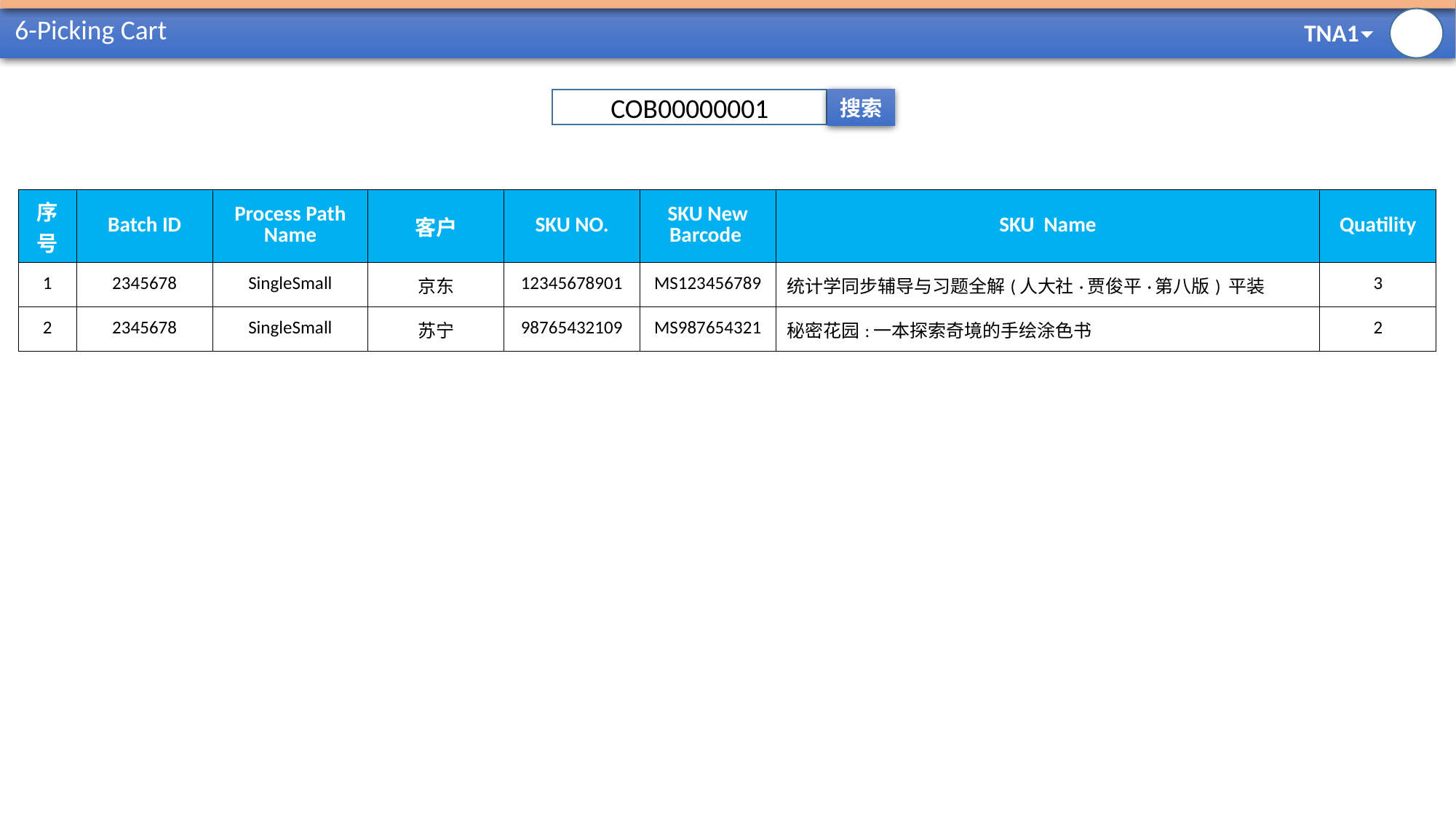

# 6-Picking Cart
COB00000001
搜索
| 序号 | Batch ID | Process Path Name | 客户 | SKU NO. | SKU New Barcode | SKU Name | Quatility |
| --- | --- | --- | --- | --- | --- | --- | --- |
| 1 | 2345678 | SingleSmall | 京东 | 12345678901 | MS123456789 | 统计学同步辅导与习题全解(人大社·贾俊平·第八版) 平装 | 3 |
| 2 | 2345678 | SingleSmall | 苏宁 | 98765432109 | MS987654321 | 秘密花园:一本探索奇境的手绘涂色书 | 2 |